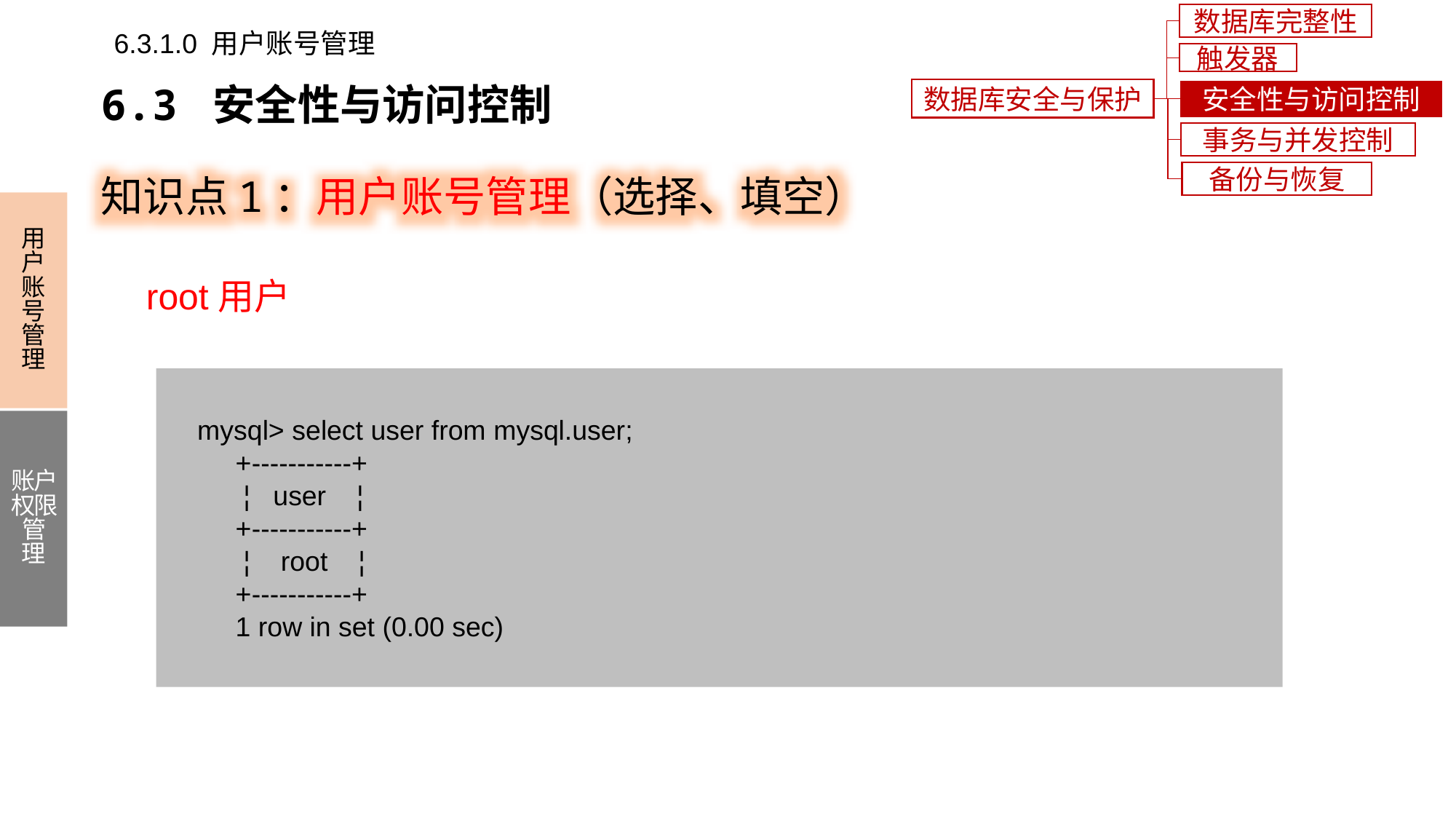

数据库完整性
6.3.1.0 用户账号管理
触发器
6.3 安全性与访问控制
数据库安全与保护
安全性与访问控制
事务与并发控制
知识点1：用户账号管理（选择、填空）
备份与恢复
用户账号管理
账户权限管理
root用户
    mysql> select user from mysql.user;
         +-----------+
          ¦   user    ¦
         +-----------+
          ¦    root    ¦
         +-----------+
         1 row in set (0.00 sec)